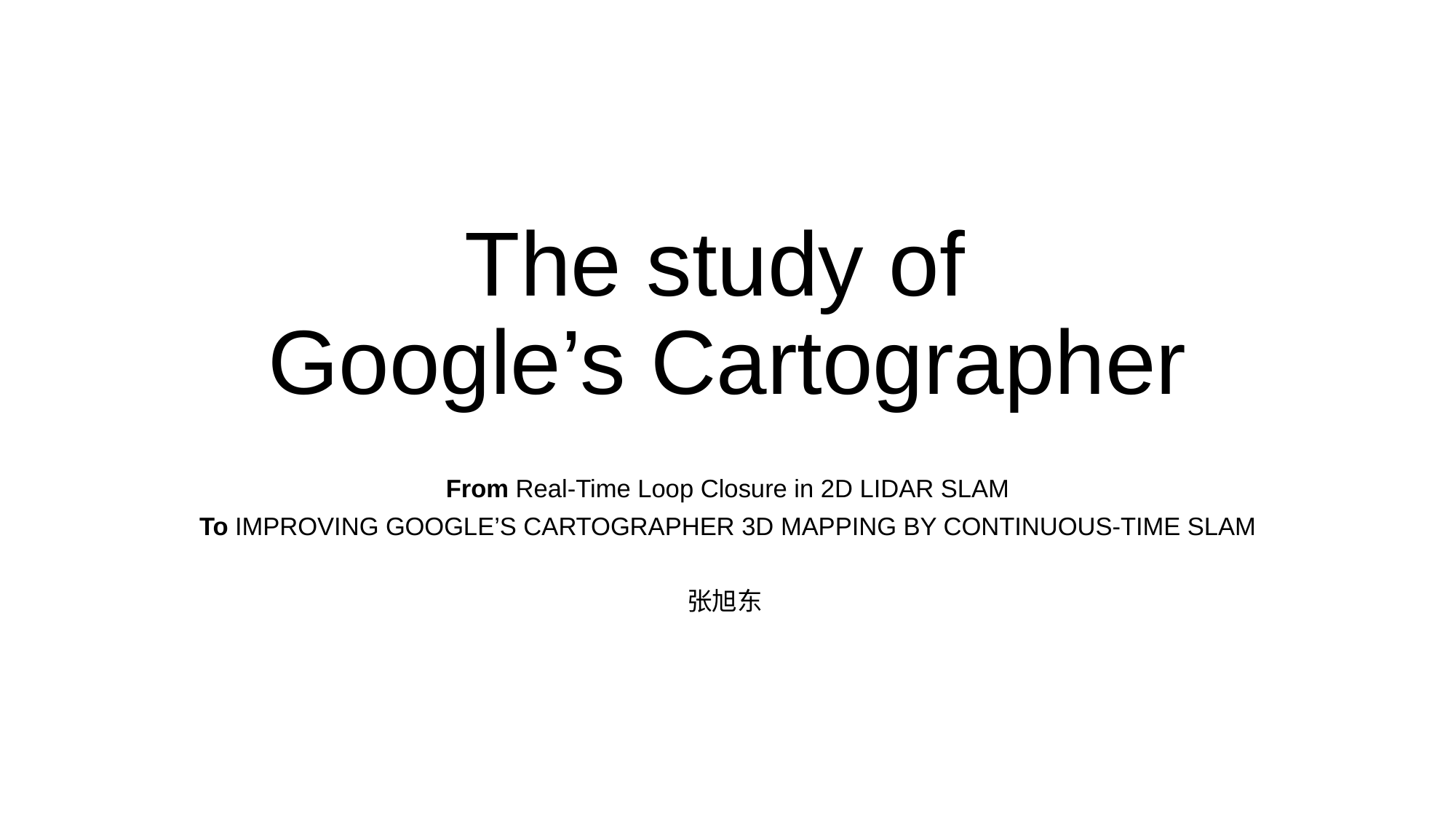

# The study of Google’s Cartographer

From Real-Time Loop Closure in 2D LIDAR SLAM
To IMPROVING GOOGLE’S CARTOGRAPHER 3D MAPPING BY CONTINUOUS-TIME SLAM

张旭东